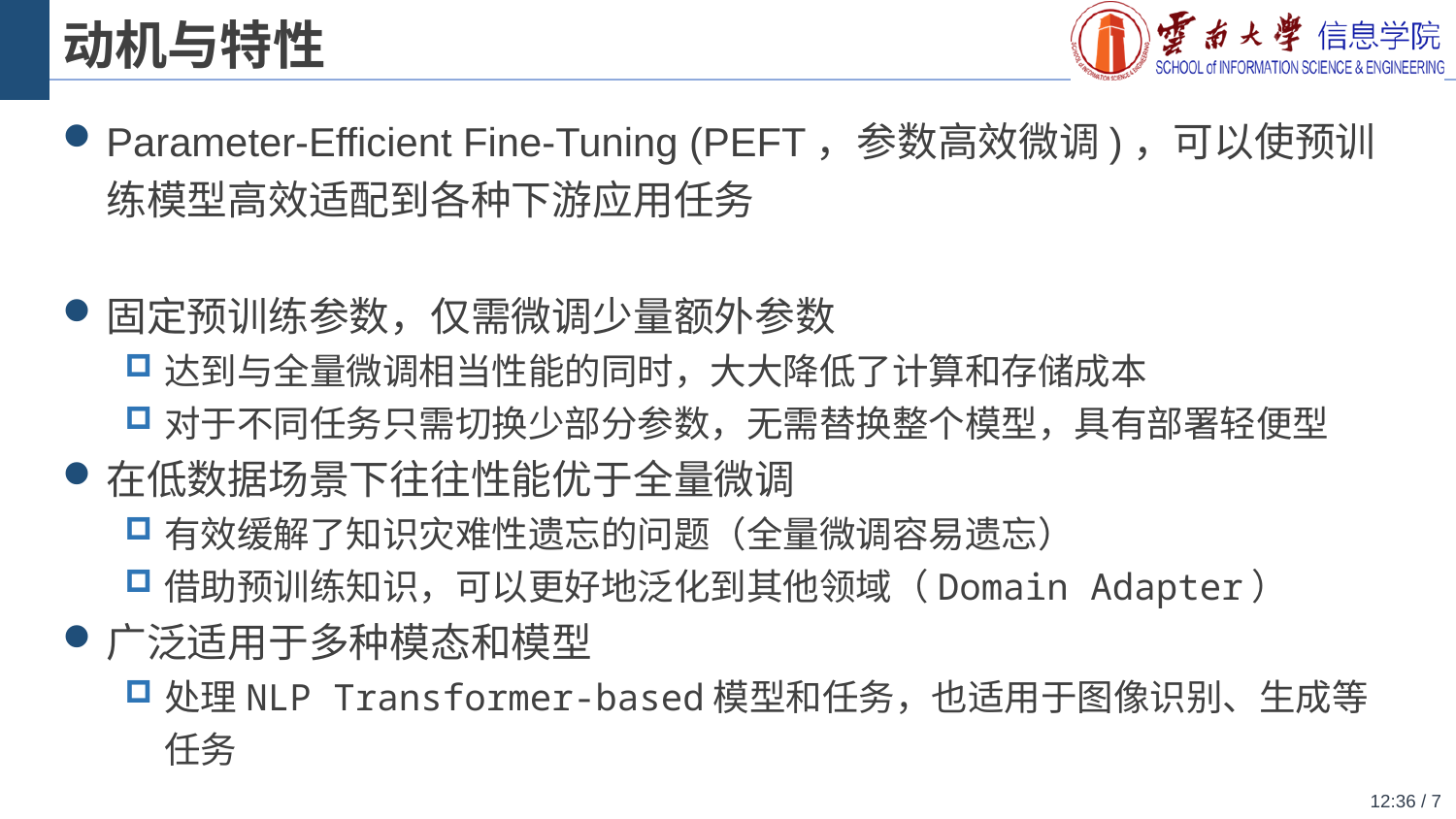

# 动机与特性
Parameter-Efficient Fine-Tuning (PEFT，参数高效微调)，可以使预训练模型高效适配到各种下游应用任务

固定预训练参数，仅需微调少量额外参数
达到与全量微调相当性能的同时，大大降低了计算和存储成本
对于不同任务只需切换少部分参数，无需替换整个模型，具有部署轻便型
在低数据场景下往往性能优于全量微调
有效缓解了知识灾难性遗忘的问题（全量微调容易遗忘）
借助预训练知识，可以更好地泛化到其他领域（Domain Adapter）
广泛适用于多种模态和模型
处理NLP Transformer-based模型和任务，也适用于图像识别、生成等任务